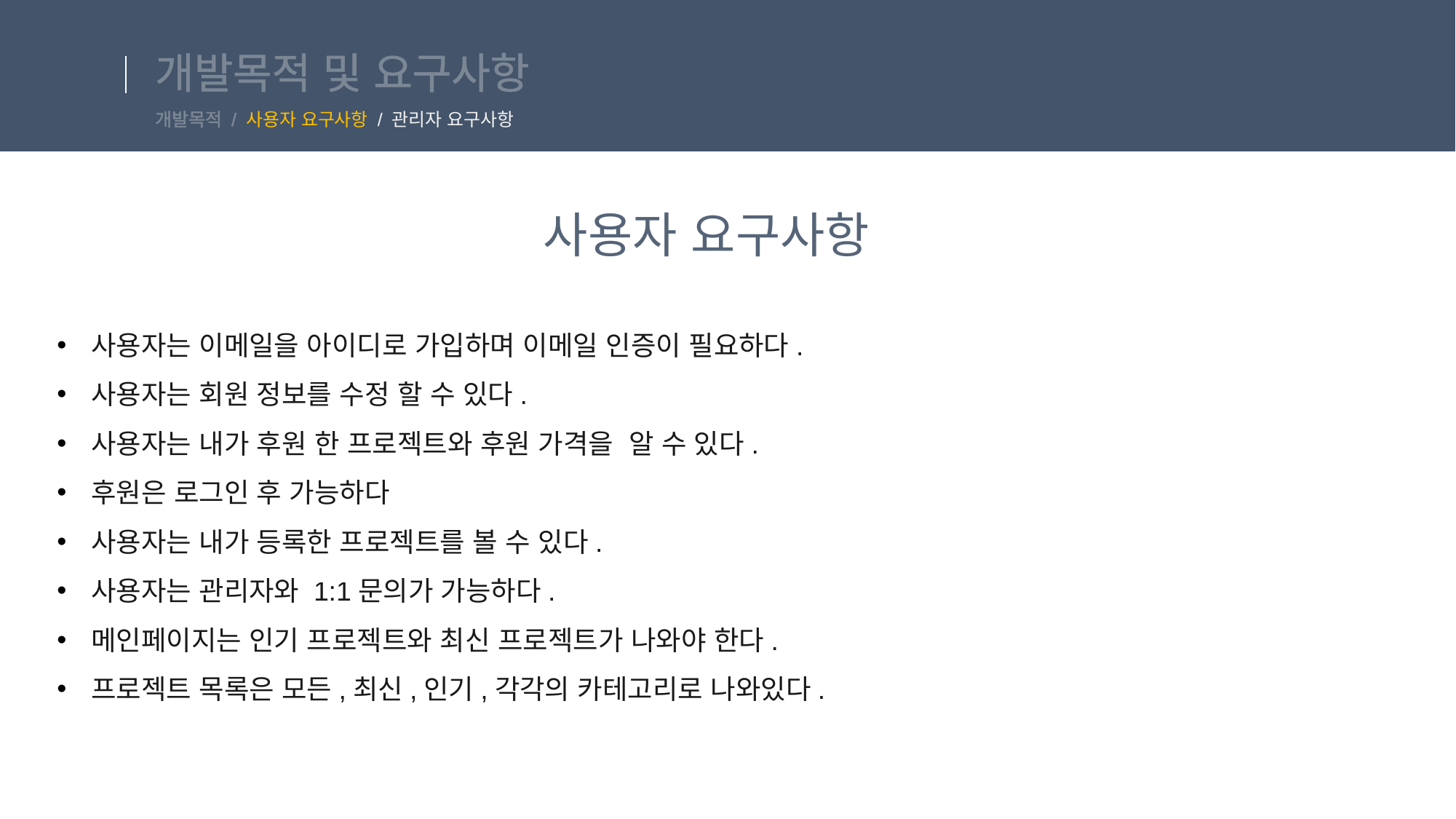

# 개발목적 및 요구사항

개발목적 / 사용자 요구사항 / 관리자 요구사항
사용자 요구사항

사용자는 이메일을 아이디로 가입하며 이메일 인증이 필요하다.
사용자는 회원 정보를 수정 할 수 있다.
사용자는 내가 후원 한 프로젝트와 후원 가격을  알 수 있다.
후원은 로그인 후 가능하다
사용자는 내가 등록한 프로젝트를 볼 수 있다.
사용자는 관리자와 1:1문의가 가능하다.
메인페이지는 인기 프로젝트와 최신 프로젝트가 나와야 한다.
프로젝트 목록은 모든,최신,인기,각각의 카테고리로 나와있다.